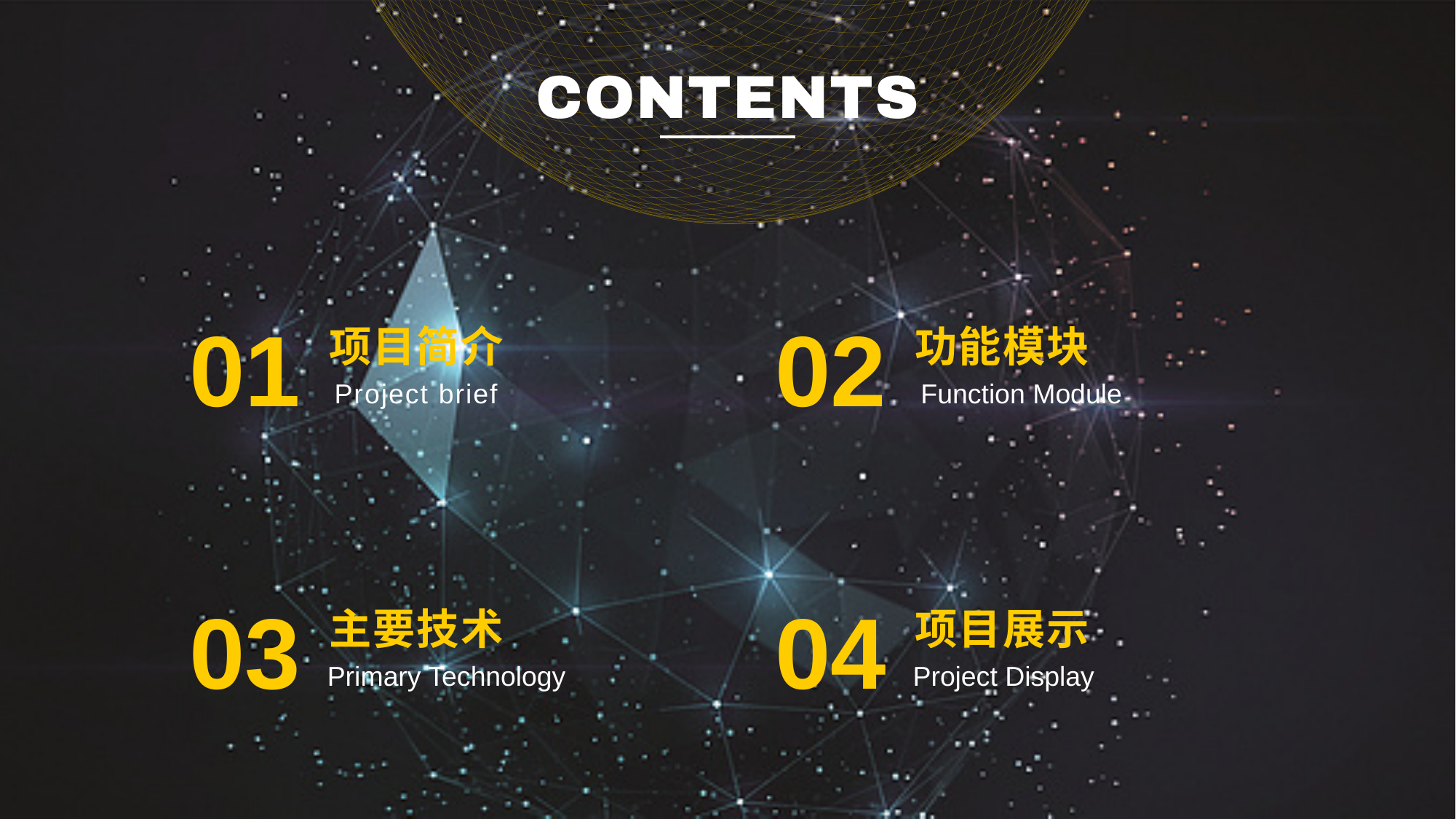

01

01
01
01

CONTENTS
01
02
项目简介
功能模块
Project brief
 Function Module
03
04
主要技术
项目展示
Primary Technology
Project Display